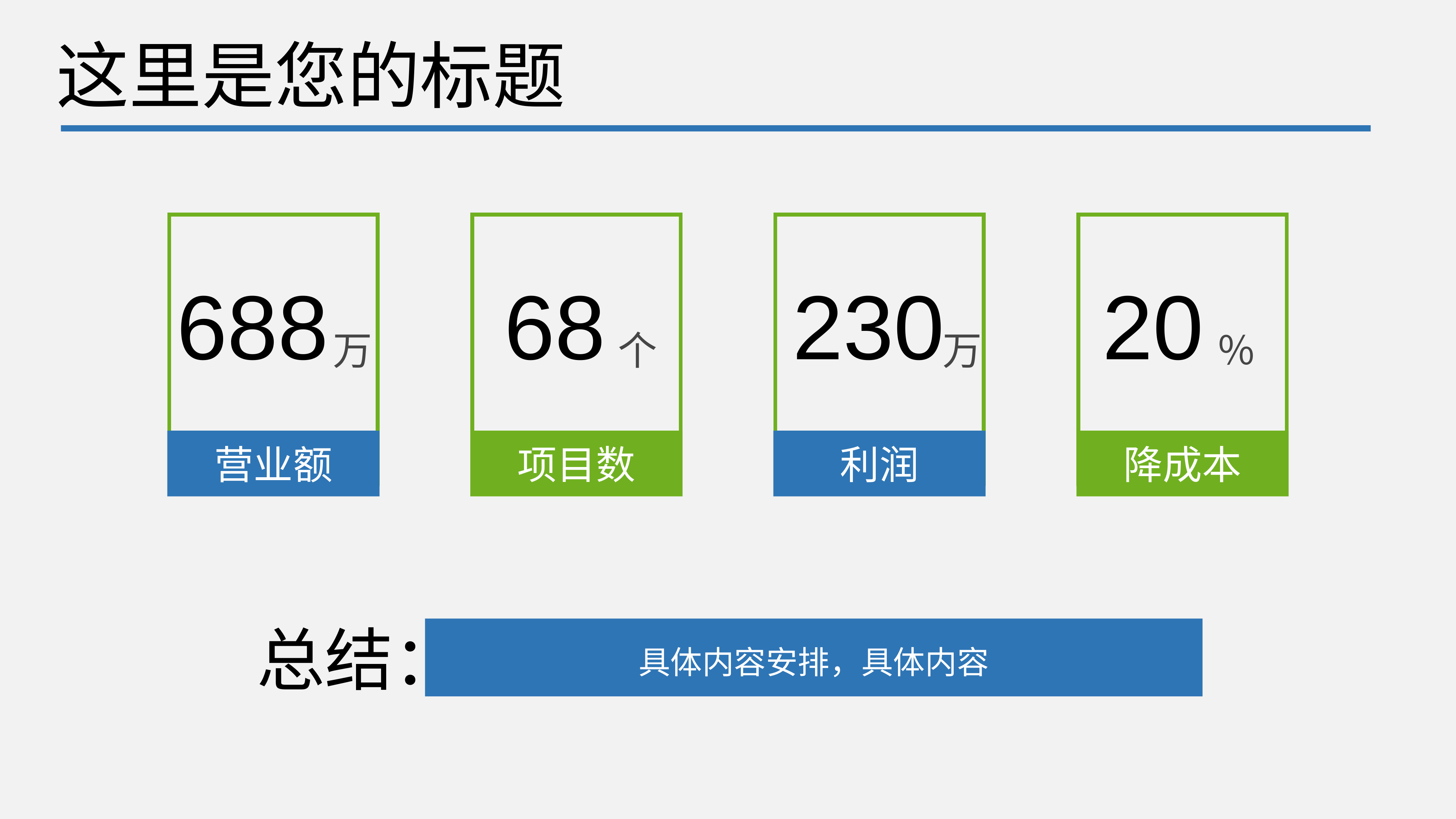

这里是您的标题

688
68
230
20
万
个
万
％

营业额
项目数
利润
降成本

总结：
具体内容安排，具体内容